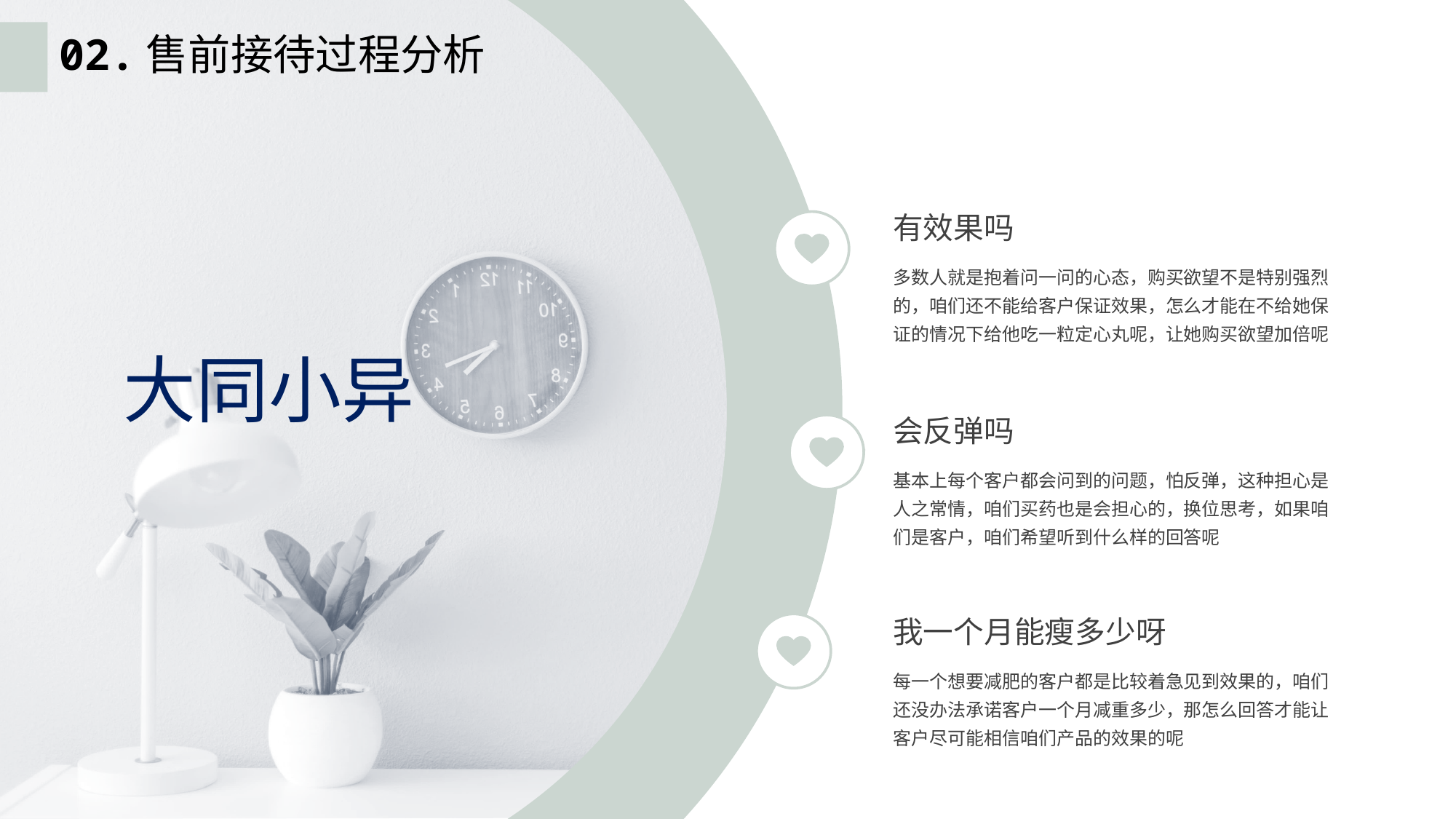

# 02.售前接待过程分析
有效果吗

多数人就是抱着问一问的心态，购买欲望不是特别强烈的，咱们还不能给客户保证效果，怎么才能在不给她保证的情况下给他吃一粒定心丸呢，让她购买欲望加倍呢

大同小异
会反弹吗

基本上每个客户都会问到的问题，怕反弹，这种担心是人之常情，咱们买药也是会担心的，换位思考，如果咱们是客户，咱们希望听到什么样的回答呢
我一个月能瘦多少呀

每一个想要减肥的客户都是比较着急见到效果的，咱们还没办法承诺客户一个月减重多少，那怎么回答才能让客户尽可能相信咱们产品的效果的呢